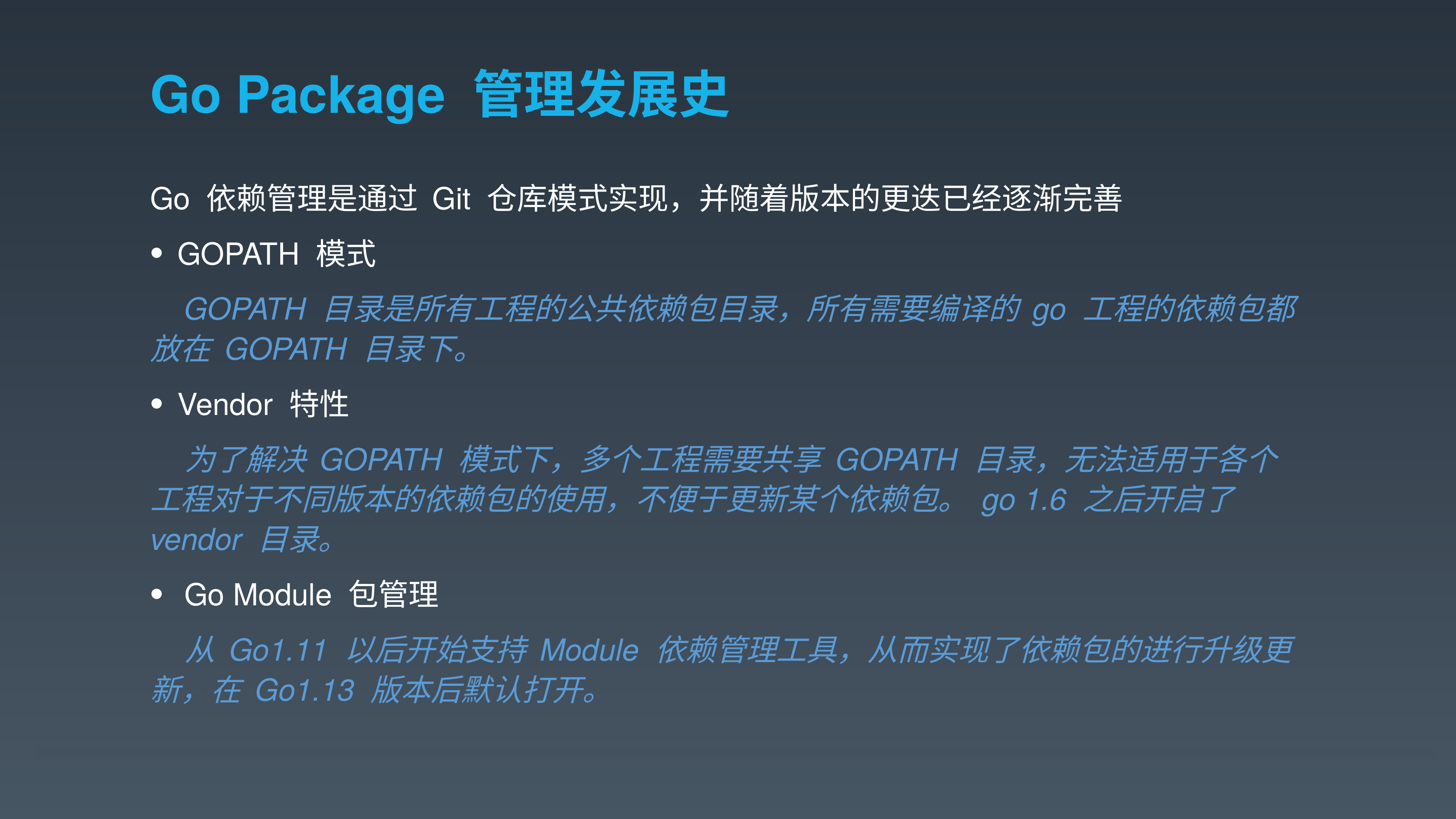

# Go Package 管理发展史
Go 依赖管理是通过 Git 仓库模式实现，并随着版本的更迭已经逐渐完善
GOPATH 模式
    GOPATH 目录是所有工程的公共依赖包目录，所有需要编译的 go 工程的依赖包都放在 GOPATH 目录下。
Vendor 特性
    为了解决 GOPATH 模式下，多个工程需要共享 GOPATH 目录，无法适用于各个工程对于不同版本的依赖包的使用，不便于更新某个依赖包。 go 1.6 之后开启了 vendor 目录。
Go Module 包管理
    从 Go1.11 以后开始支持 Module 依赖管理工具，从而实现了依赖包的进行升级更新，在 Go1.13 版本后默认打开。